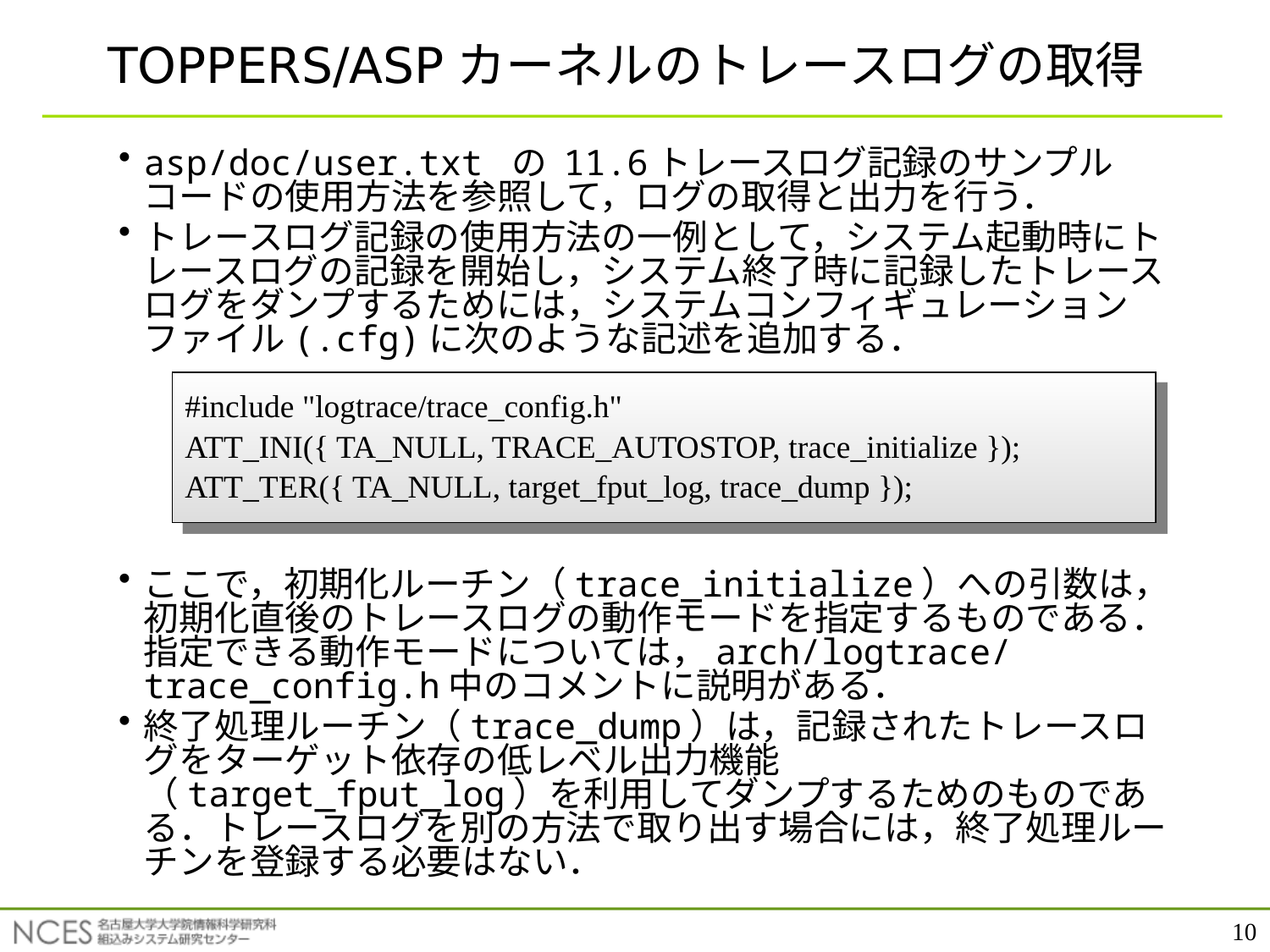

# TOPPERS/ASPカーネルのトレースログの取得
asp/doc/user.txt の 11.6トレースログ記録のサンプルコードの使用方法を参照して，ログの取得と出力を行う．
トレースログ記録の使用方法の一例として，システム起動時にトレースログの記録を開始し，システム終了時に記録したトレースログをダンプするためには，システムコンフィギュレーションファイル(.cfg)に次のような記述を追加する．

ここで，初期化ルーチン（trace_initialize）への引数は，初期化直後のトレースログの動作モードを指定するものである．指定できる動作モードについては，arch/logtrace/trace_config.h中のコメントに説明がある．
終了処理ルーチン（trace_dump）は，記録されたトレースログをターゲット依存の低レベル出力機能（target_fput_log）を利用してダンプするためのものである．トレースログを別の方法で取り出す場合には，終了処理ルーチンを登録する必要はない．
#include "logtrace/trace_config.h"
ATT_INI({ TA_NULL, TRACE_AUTOSTOP, trace_initialize });
ATT_TER({ TA_NULL, target_fput_log, trace_dump });
10